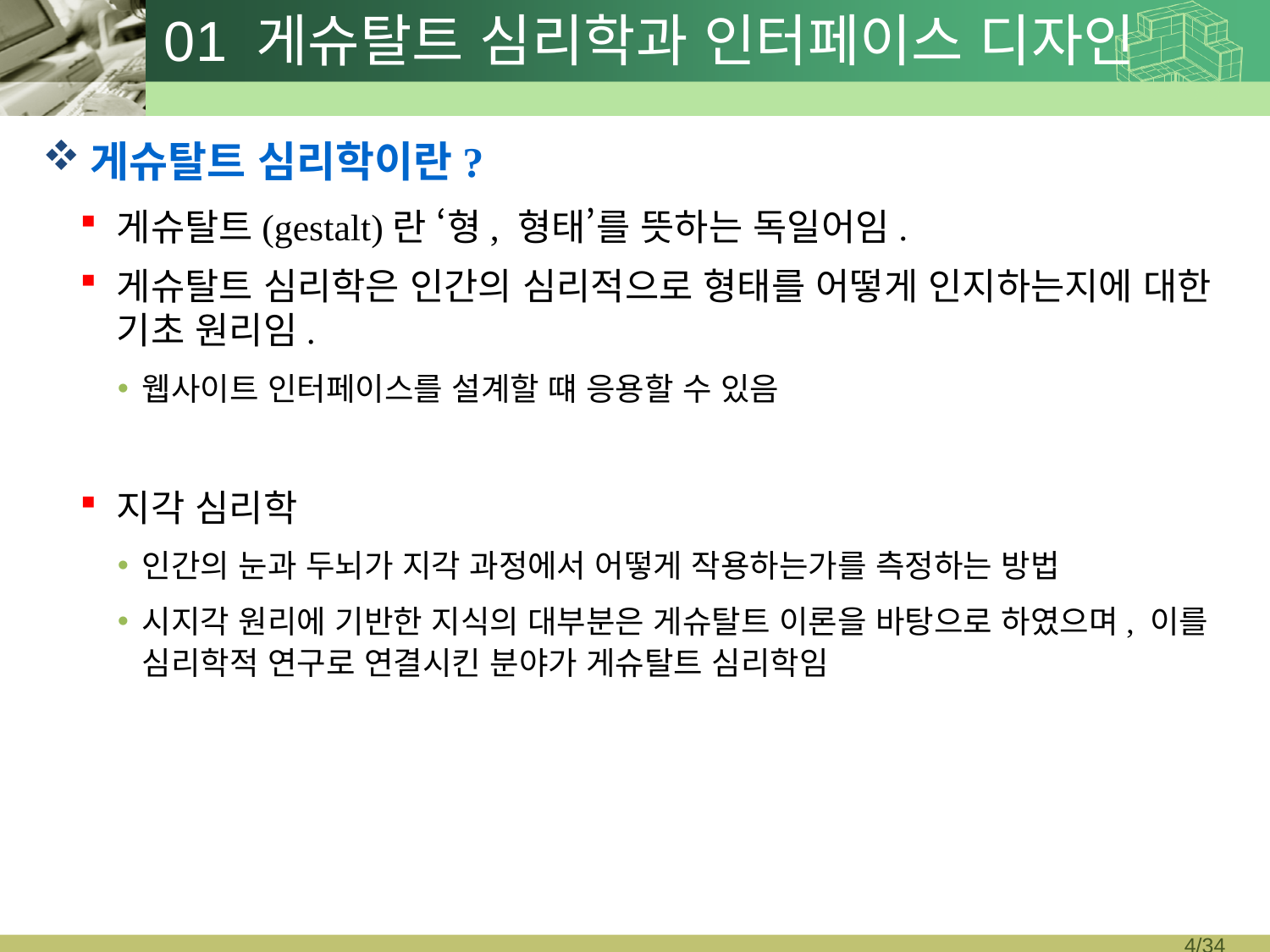

# 01 게슈탈트 심리학과 인터페이스 디자인
게슈탈트 심리학이란?
게슈탈트(gestalt)란 ‘형, 형태’를 뜻하는 독일어임.
게슈탈트 심리학은 인간의 심리적으로 형태를 어떻게 인지하는지에 대한 기초 원리임.
웹사이트 인터페이스를 설계할 떄 응용할 수 있음

지각 심리학
인간의 눈과 두뇌가 지각 과정에서 어떻게 작용하는가를 측정하는 방법
시지각 원리에 기반한 지식의 대부분은 게슈탈트 이론을 바탕으로 하였으며, 이를 심리학적 연구로 연결시킨 분야가 게슈탈트 심리학임